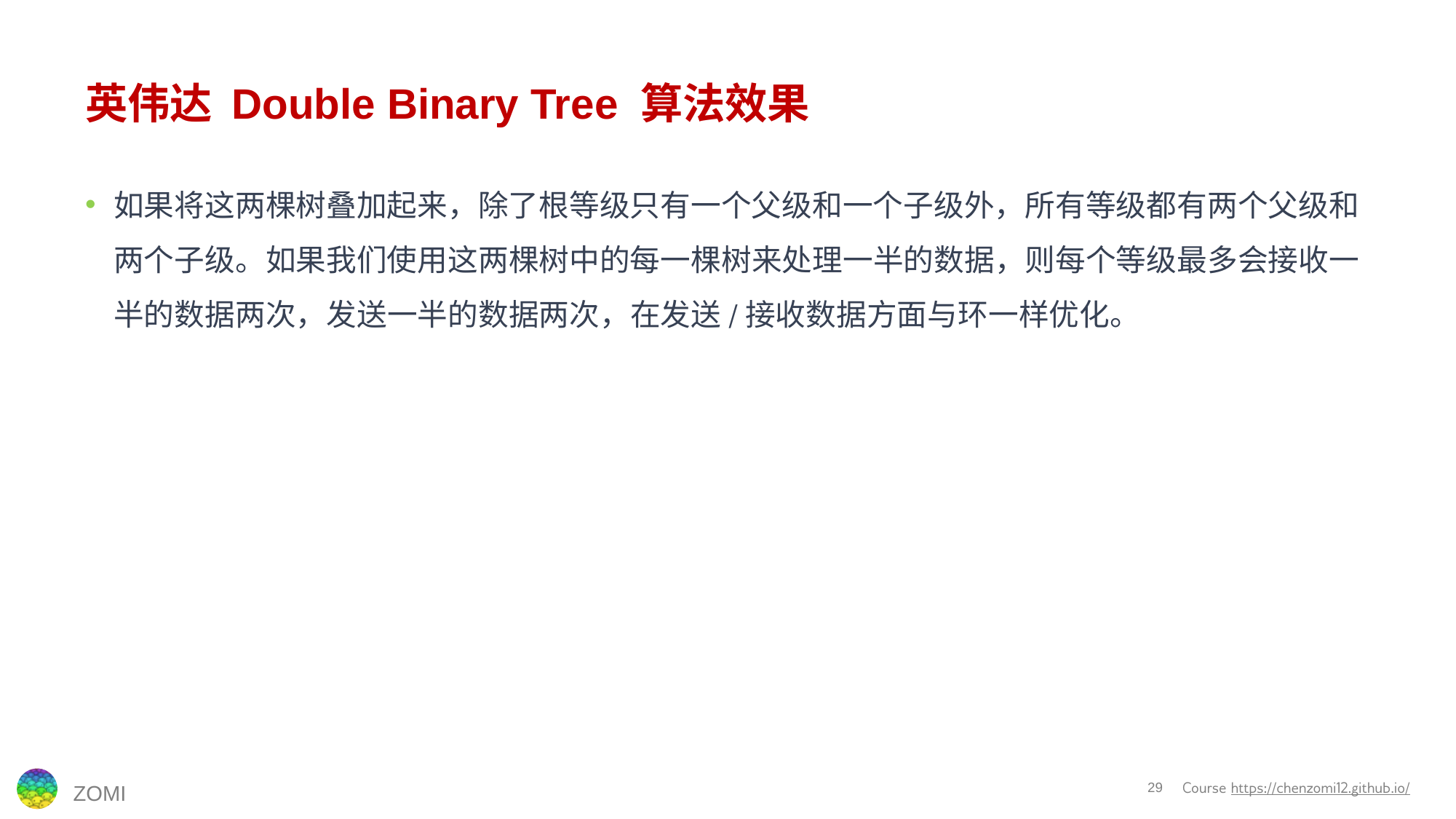

# 英伟达 Double Binary Tree 算法效果
如果将这两棵树叠加起来，除了根等级只有一个父级和一个子级外，所有等级都有两个父级和两个子级。如果我们使用这两棵树中的每一棵树来处理一半的数据，则每个等级最多会接收一半的数据两次，发送一半的数据两次，在发送/接收数据方面与环一样优化。